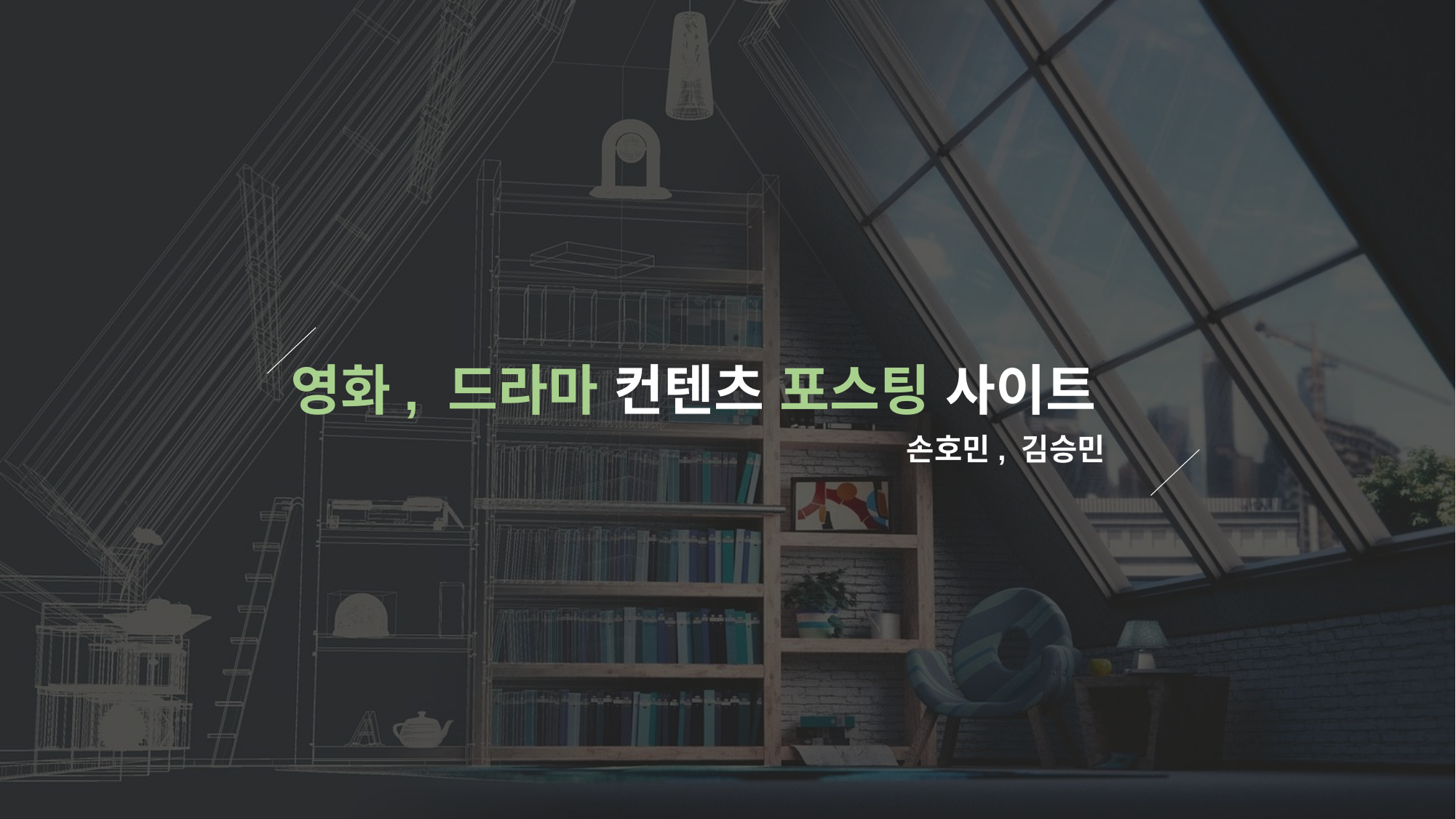

영화, 드라마 컨텐츠 포스팅 사이트
손호민, 김승민